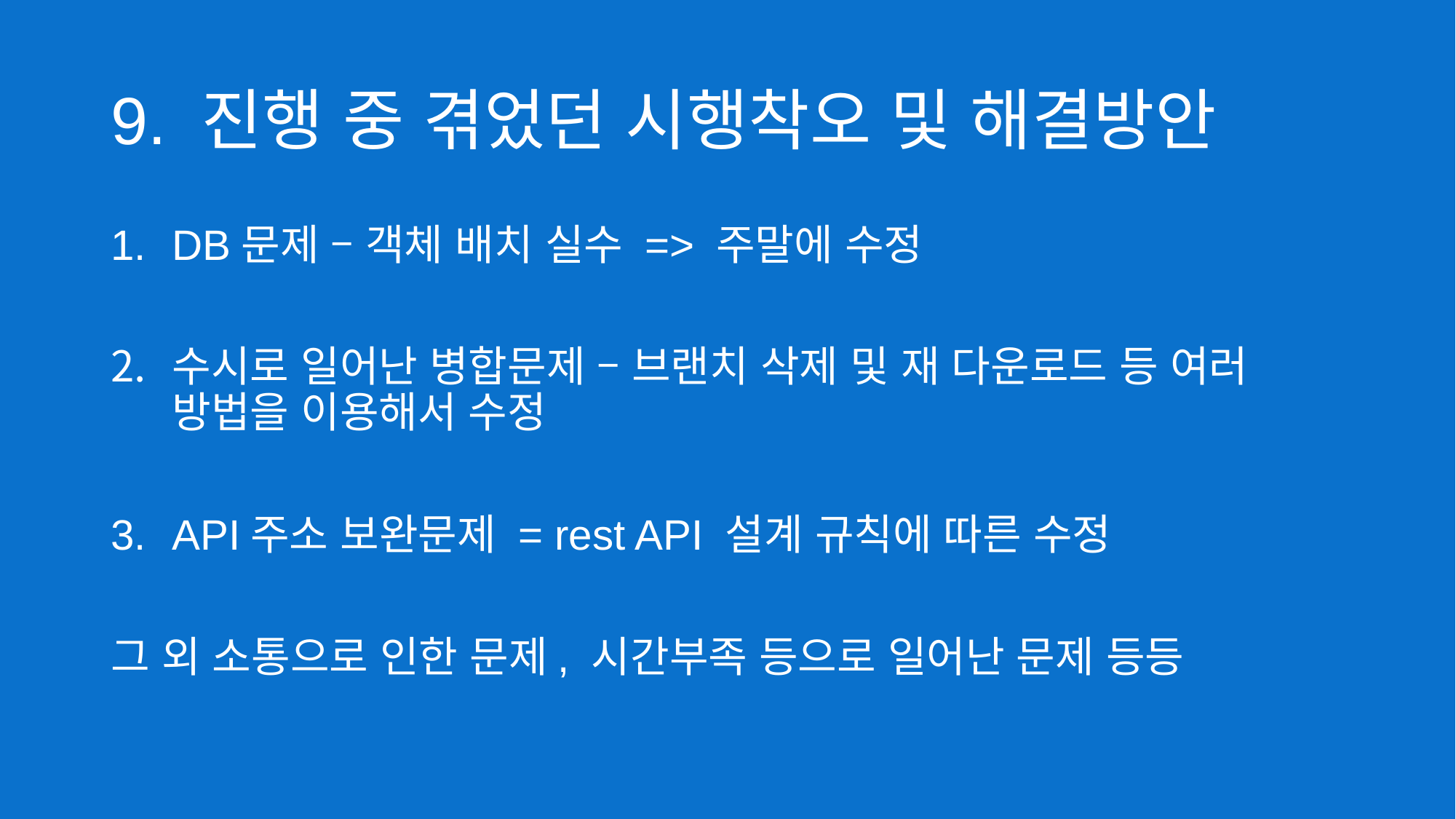

# 9. 진행 중 겪었던 시행착오 및 해결방안
DB문제 – 객체 배치 실수 => 주말에 수정

수시로 일어난 병합문제 – 브랜치 삭제 및 재 다운로드 등 여러 방법을 이용해서 수정

API주소 보완문제 = rest API 설계 규칙에 따른 수정

그 외 소통으로 인한 문제, 시간부족 등으로 일어난 문제 등등